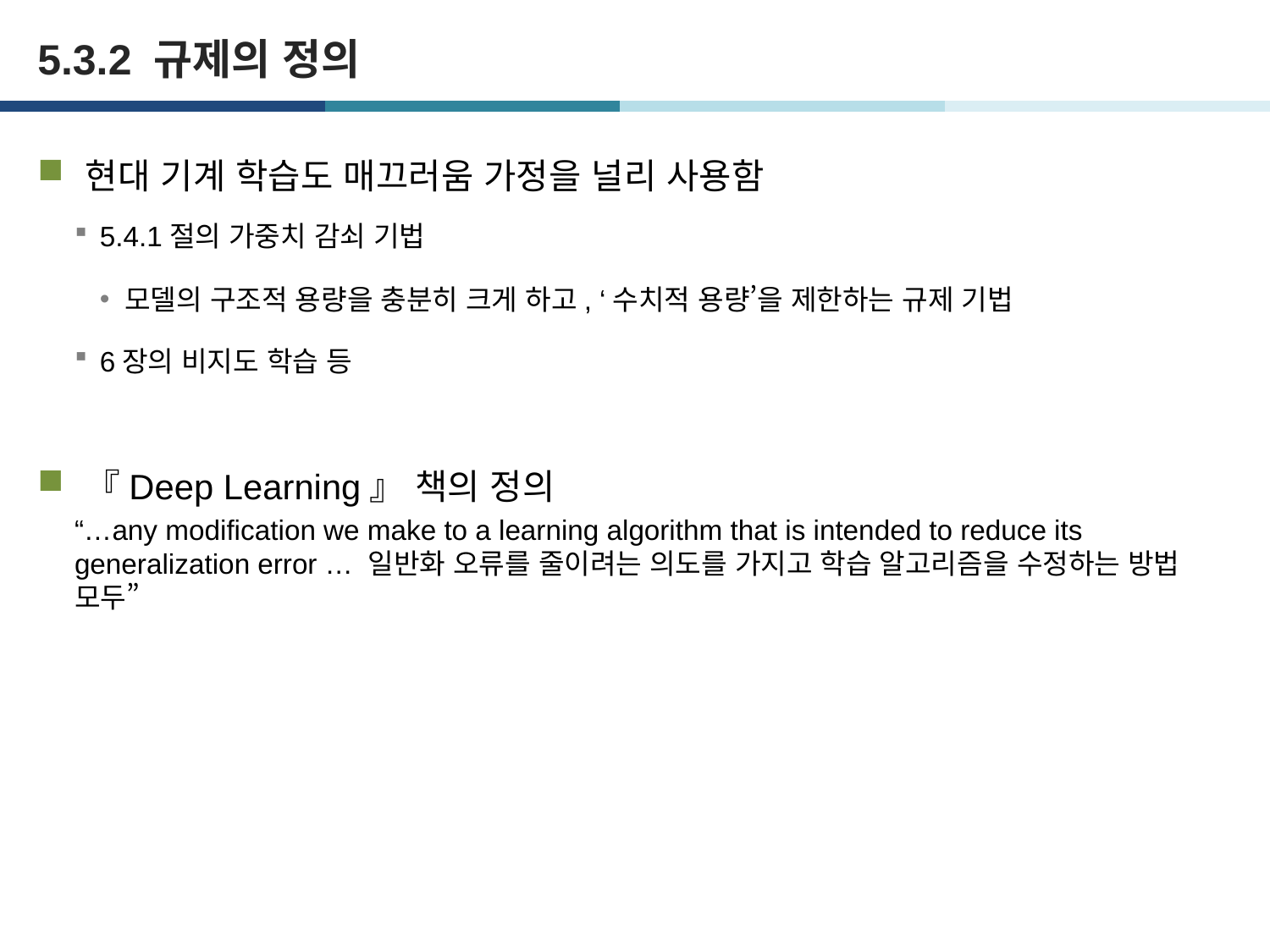

# 5.3.2 규제의 정의
현대 기계 학습도 매끄러움 가정을 널리 사용함
5.4.1절의 가중치 감쇠 기법
모델의 구조적 용량을 충분히 크게 하고, ‘수치적 용량’을 제한하는 규제 기법
6장의 비지도 학습 등

『Deep Learning』 책의 정의
“…any modification we make to a learning algorithm that is intended to reduce its generalization error … 일반화 오류를 줄이려는 의도를 가지고 학습 알고리즘을 수정하는 방법 모두”